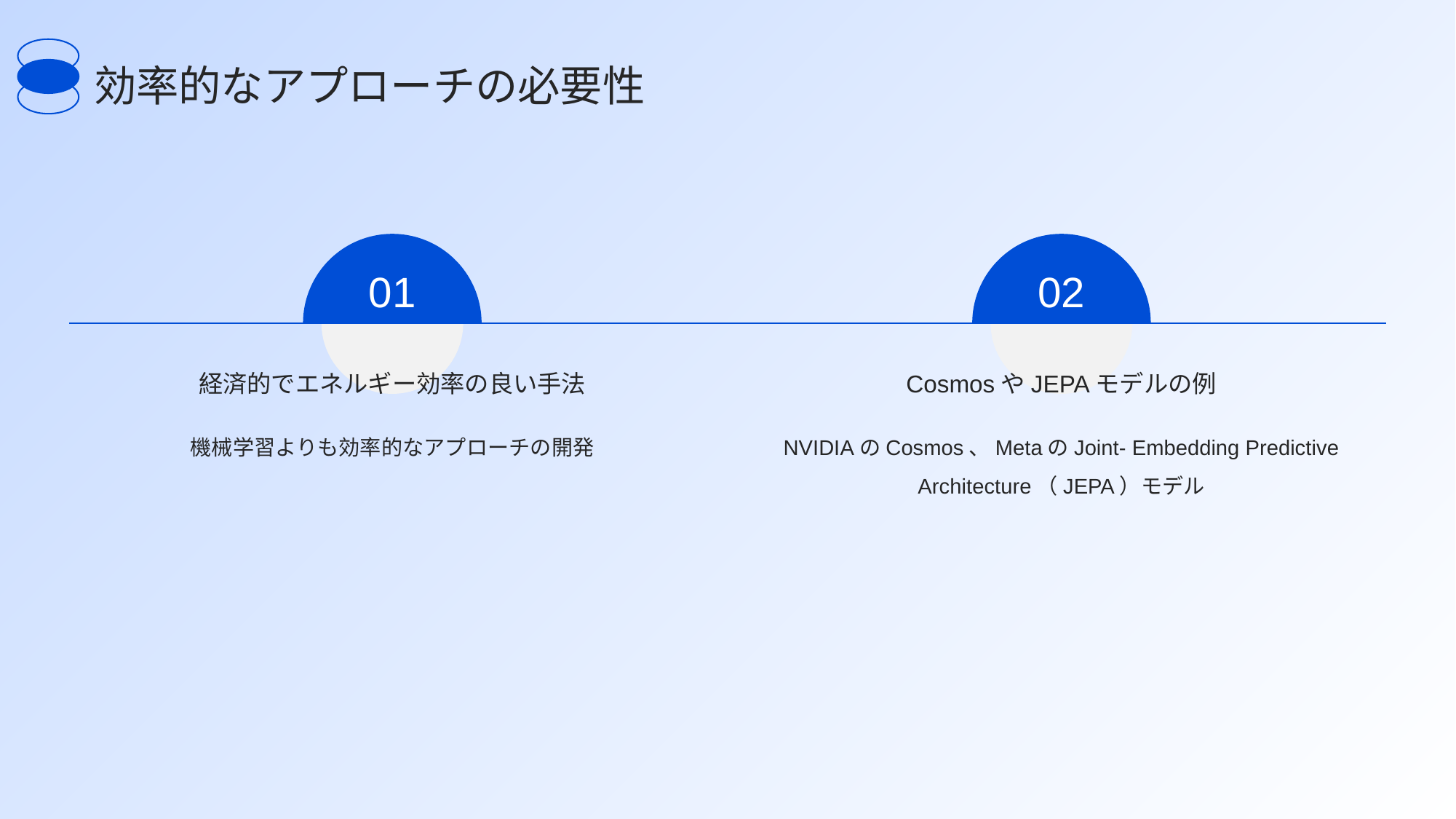

効率的なアプローチの必要性

01
02
経済的でエネルギー効率の良い手法
CosmosやJEPAモデルの例
機械学習よりも効率的なアプローチの開発
NVIDIAのCosmos、MetaのJoint- Embedding Predictive Architecture（JEPA）モデル